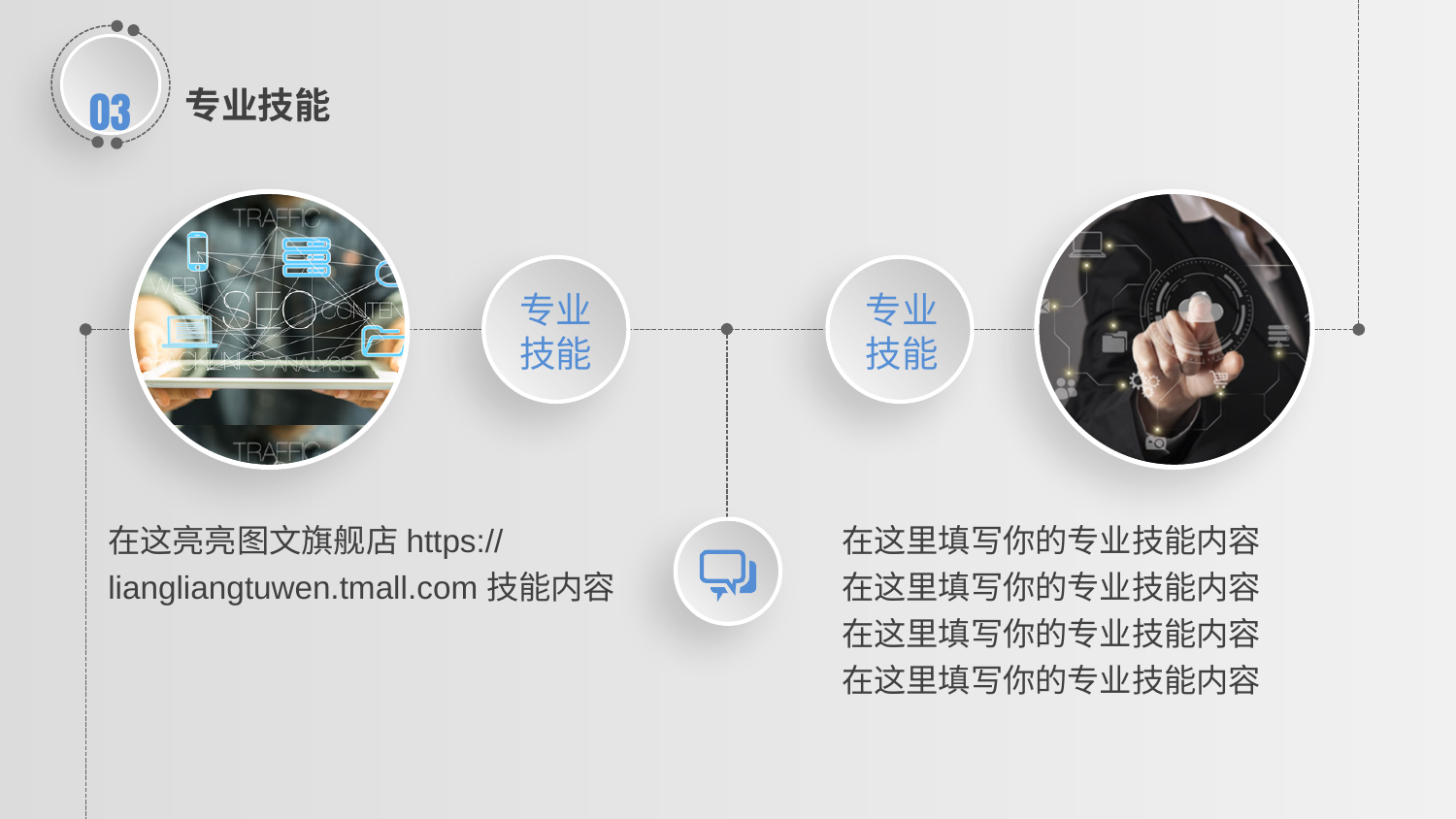

03
专业技能

专业
技能
专业
技能
在这亮亮图文旗舰店https://liangliangtuwen.tmall.com技能内容

在这里填写你的专业技能内容
在这里填写你的专业技能内容
在这里填写你的专业技能内容
在这里填写你的专业技能内容

延时符